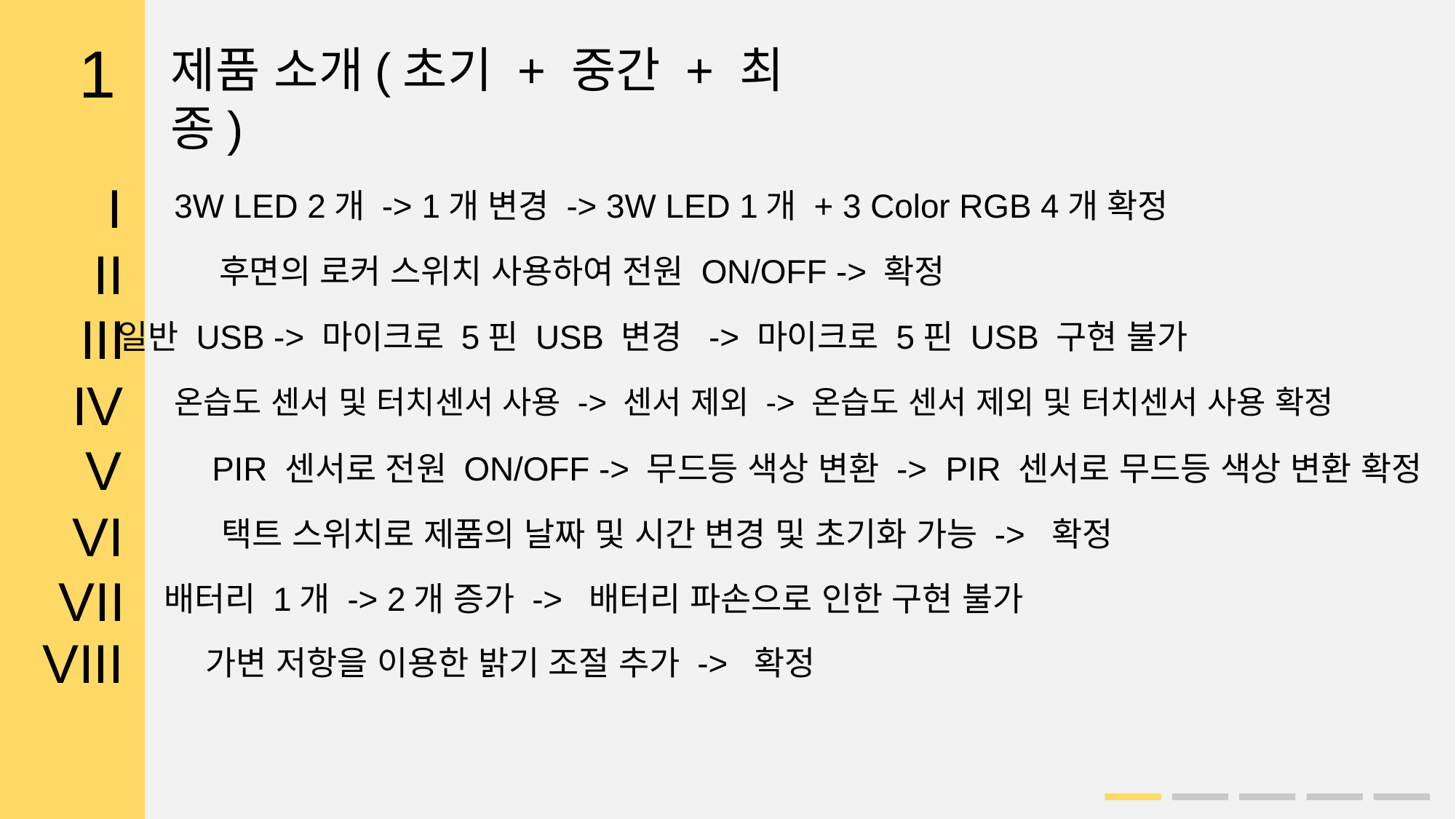

1
제품 소개(초기 + 중간 + 최종)
I
3W LED 2개 -> 1개 변경 -> 3W LED 1개 + 3 Color RGB 4개 확정
II
후면의 로커 스위치 사용하여 전원 ON/OFF -> 확정
III
일반 USB -> 마이크로 5핀 USB 변경  -> 마이크로 5핀 USB 구현 불가
IV
온습도 센서 및 터치센서 사용 -> 센서 제외 -> 온습도 센서 제외 및 터치센서 사용 확정
V
PIR 센서로 전원 ON/OFF -> 무드등 색상 변환 ->  PIR 센서로 무드등 색상 변환 확정
VI
택트 스위치로 제품의 날짜 및 시간 변경 및 초기화 가능 ->  확정
VII
배터리 1개 -> 2개 증가 ->  배터리 파손으로 인한 구현 불가
VIII
가변 저항을 이용한 밝기 조절 추가 ->  확정